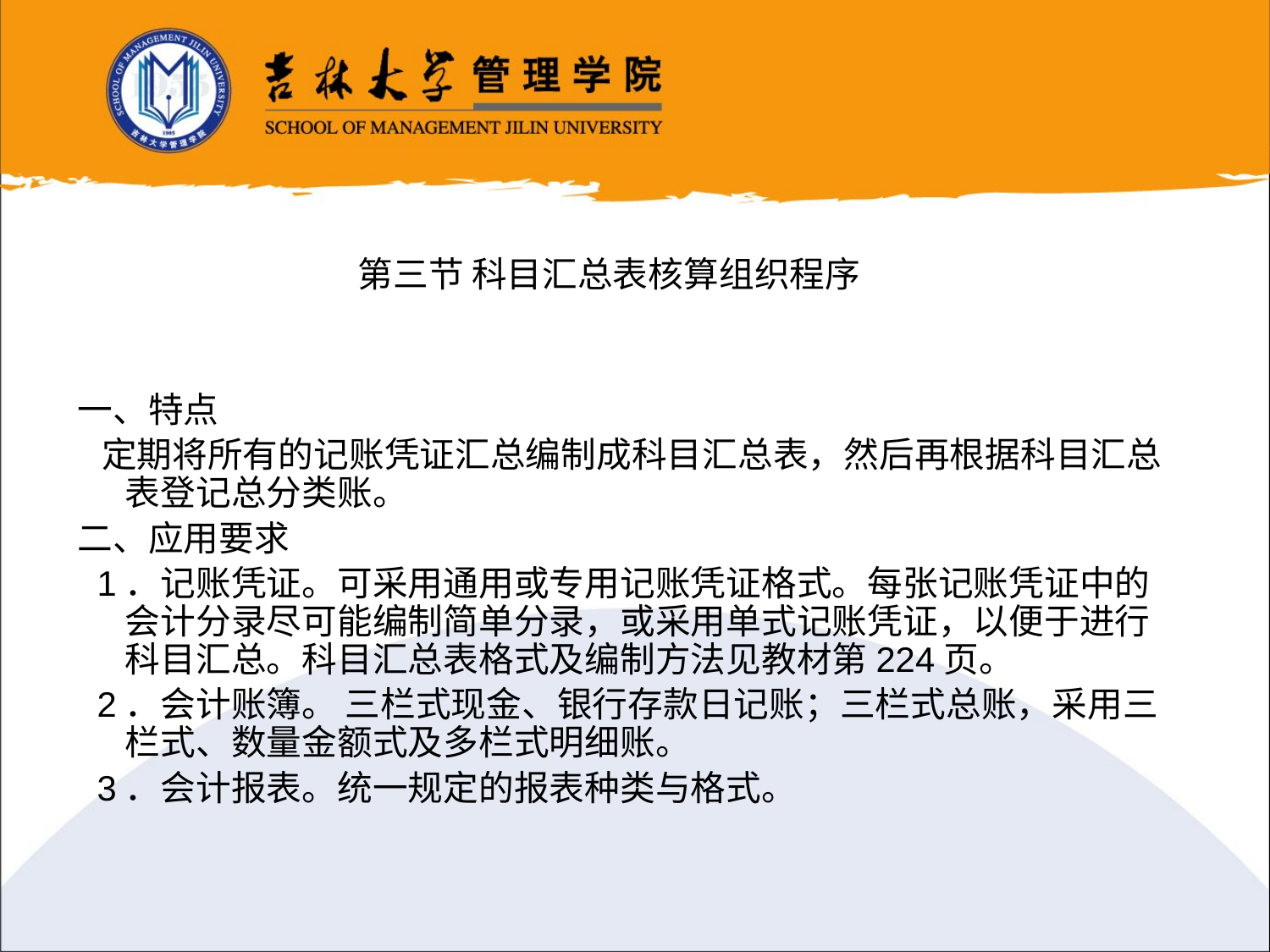

第三节 科目汇总表核算组织程序
一、特点
  定期将所有的记账凭证汇总编制成科目汇总表，然后再根据科目汇总表登记总分类账。
二、应用要求
  1．记账凭证。可采用通用或专用记账凭证格式。每张记账凭证中的会计分录尽可能编制简单分录，或采用单式记账凭证，以便于进行科目汇总。科目汇总表格式及编制方法见教材第224页。
  2．会计账簿。 三栏式现金、银行存款日记账；三栏式总账，采用三栏式、数量金额式及多栏式明细账。
  3．会计报表。统一规定的报表种类与格式。
143